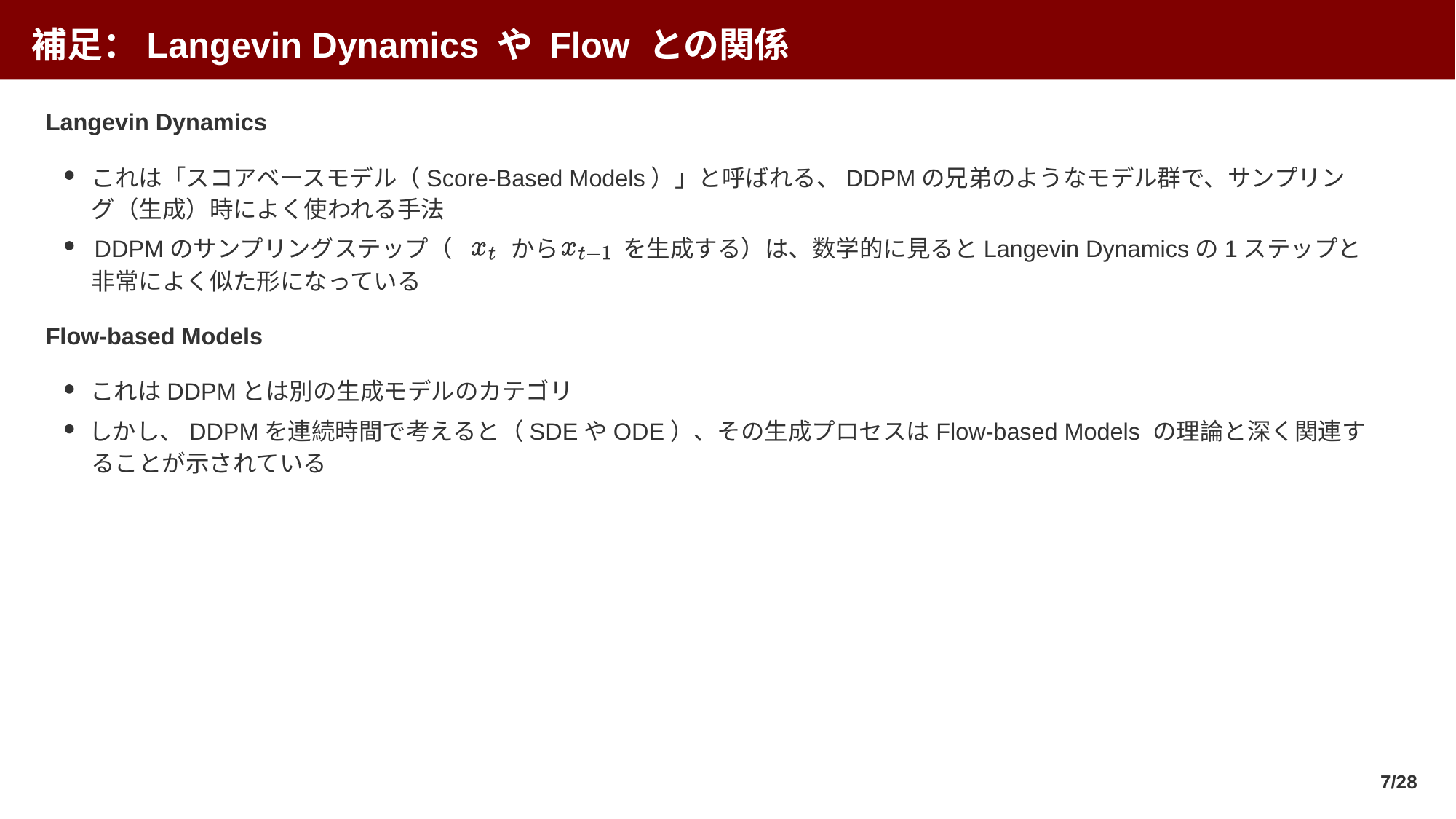

補足：Langevin Dynamics や Flow との関係
Langevin Dynamics
これは「スコアベースモデル（Score-Based Models）」と呼ばれる、DDPMの兄弟のようなモデル群で、サンプリン

グ（生成）時によく使われる手法
DDPMのサンプリングステップ（
 から
 を生成する）は、数学的に見るとLangevin Dynamicsの1ステップと

非常によく似た形になっている
Flow-based Models
これはDDPMとは別の生成モデルのカテゴリ

しかし、DDPMを連続時間で考えると（SDEやODE）、その生成プロセスはFlow-based Models の理論と深く関連す

ることが示されている
7/28